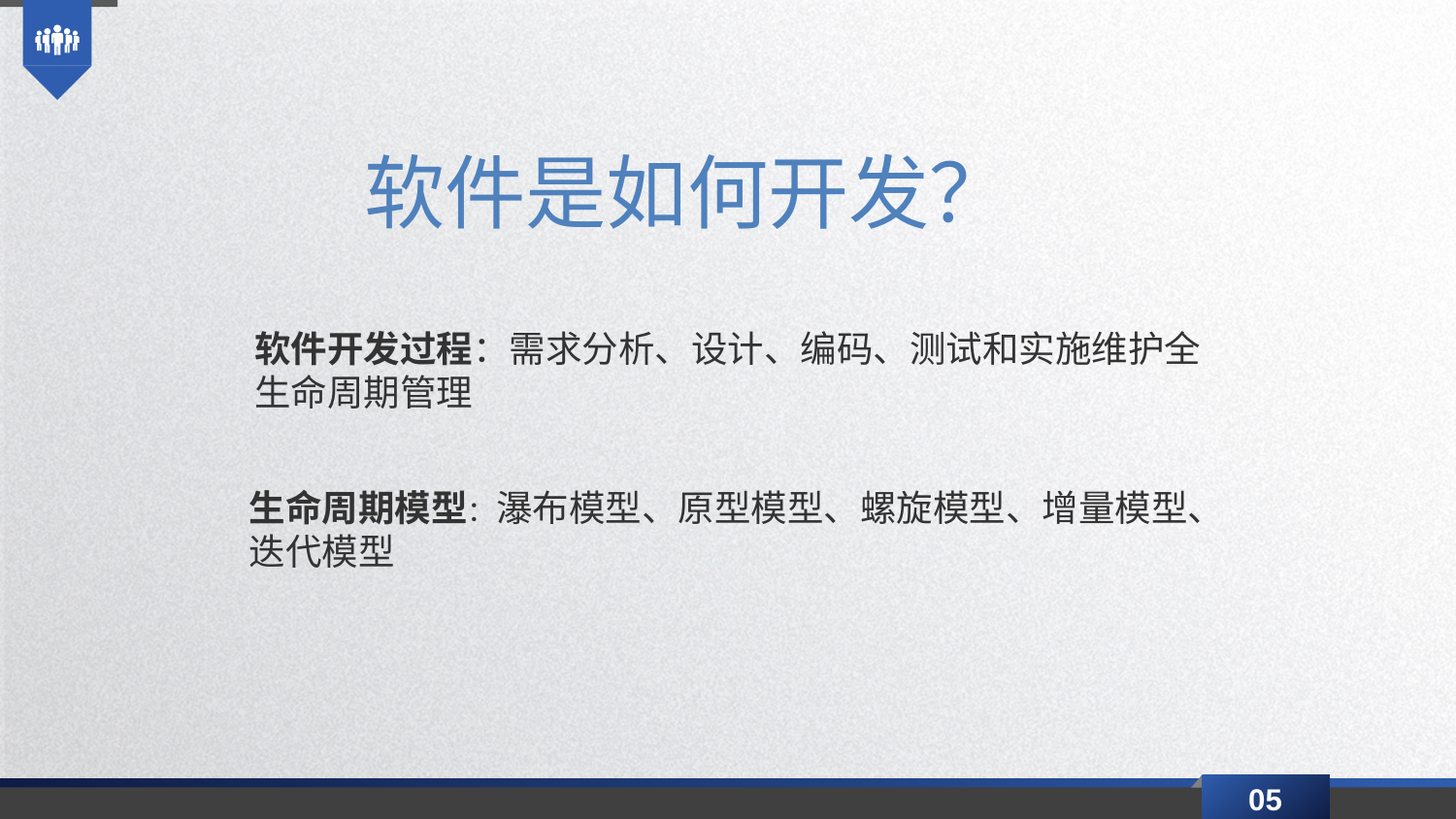

软件是如何开发？
软件开发过程：需求分析、设计、编码、测试和实施维护全生命周期管理
生命周期模型：瀑布模型、原型模型、螺旋模型、增量模型、迭代模型

05